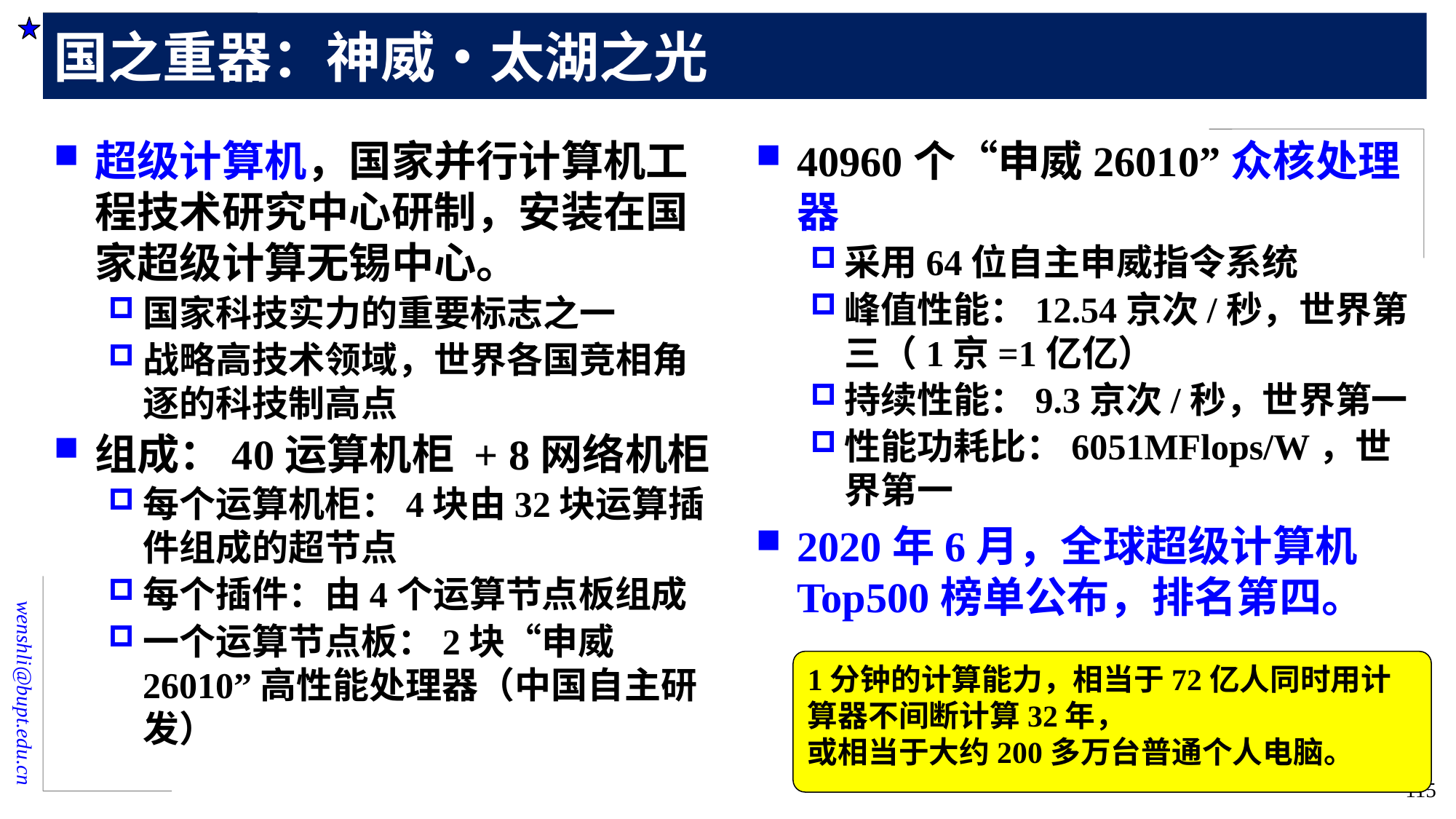

# 国之重器：神威•太湖之光
超级计算机，国家并行计算机工程技术研究中心研制，安装在国家超级计算无锡中心。
国家科技实力的重要标志之一
战略高技术领域，世界各国竞相角逐的科技制高点
组成：40运算机柜 + 8网络机柜
每个运算机柜：4块由32块运算插件组成的超节点
每个插件：由4个运算节点板组成
一个运算节点板：2块“申威26010”高性能处理器（中国自主研发）

40960个“申威26010”众核处理器
采用64位自主申威指令系统
峰值性能：12.54京次/秒，世界第三（1京=1亿亿）
持续性能：9.3京次/秒，世界第一
性能功耗比：6051MFlops/W，世界第一
2020年6月，全球超级计算机Top500榜单公布，排名第四。

1分钟的计算能力，相当于72亿人同时用计算器不间断计算32年，
或相当于大约200多万台普通个人电脑。
115